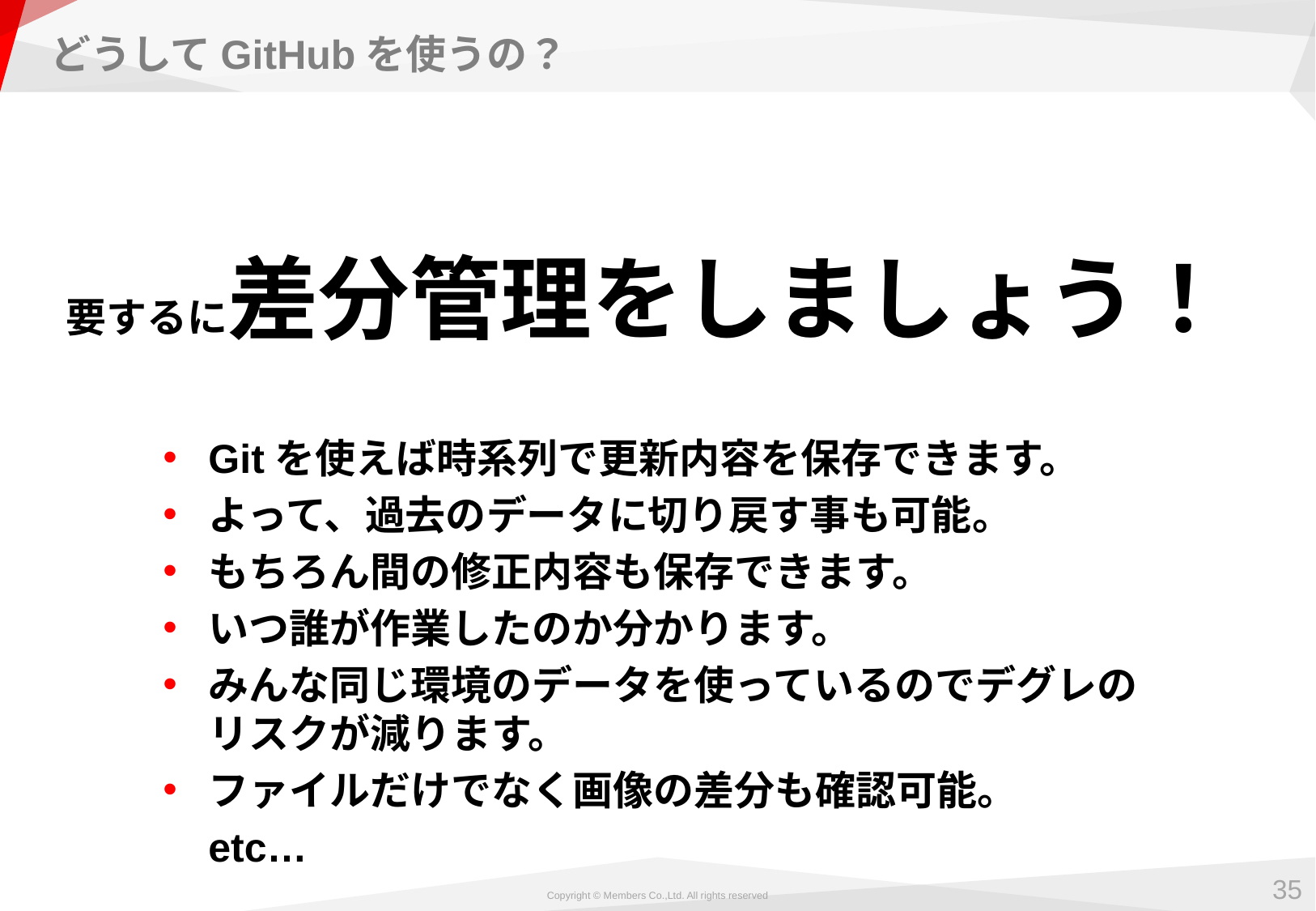

# どうしてGitHubを使うの？
要するに差分管理をしましょう！

Gitを使えば時系列で更新内容を保存できます。
よって、過去のデータに切り戻す事も可能。
もちろん間の修正内容も保存できます。
いつ誰が作業したのか分かります。
みんな同じ環境のデータを使っているのでデグレのリスクが減ります。
ファイルだけでなく画像の差分も確認可能。
	etc…